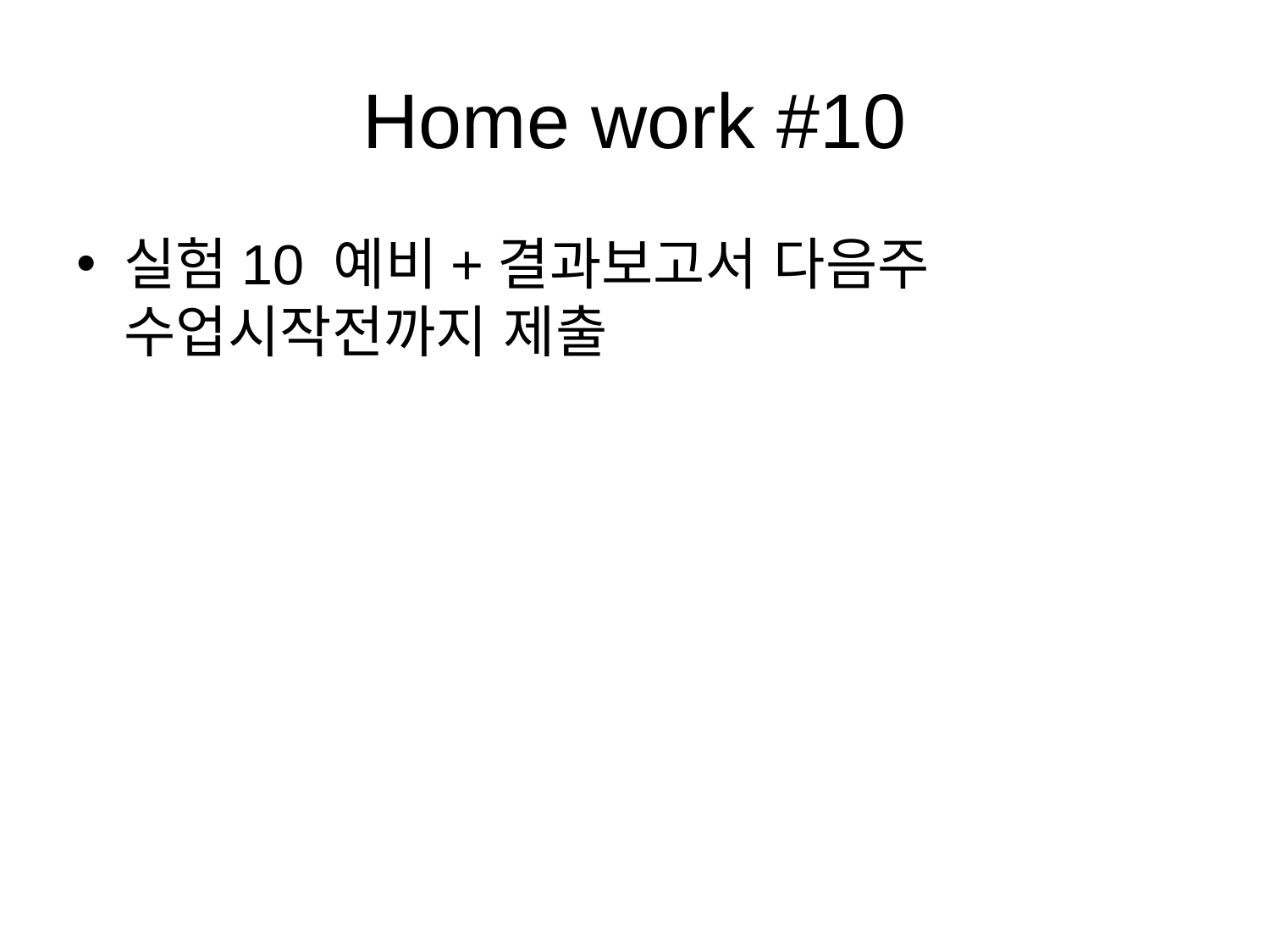

# Home work #10
실험10 예비+결과보고서 다음주 수업시작전까지 제출